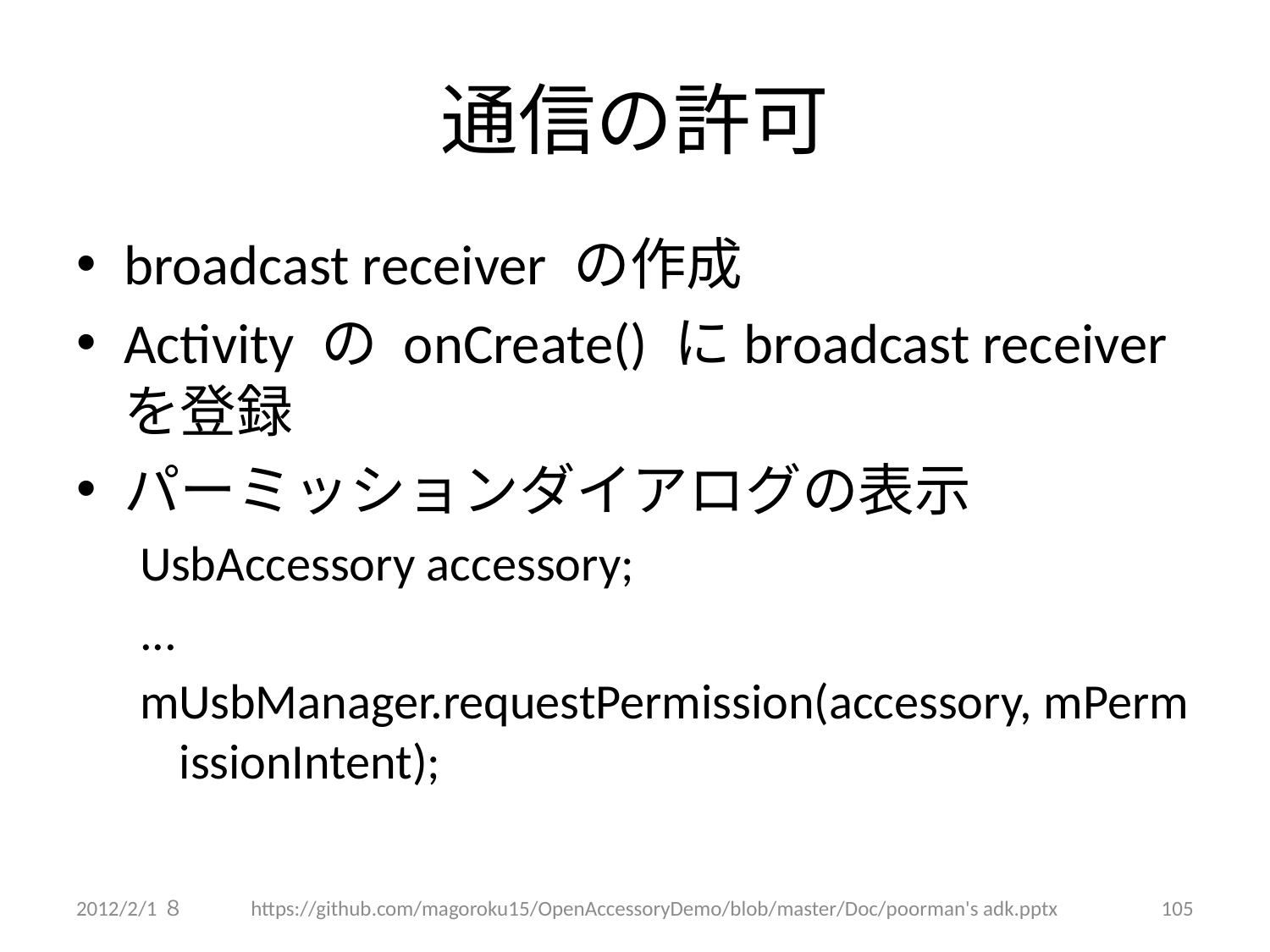

# 通信の許可
broadcast receiver の作成
Activity の onCreate() にbroadcast receiver を登録
パーミッションダイアログの表示
UsbAccessory accessory;
...
mUsbManager.requestPermission(accessory, mPermissionIntent);

2012/2/1８
https://github.com/magoroku15/OpenAccessoryDemo/blob/master/Doc/poorman's adk.pptx
105